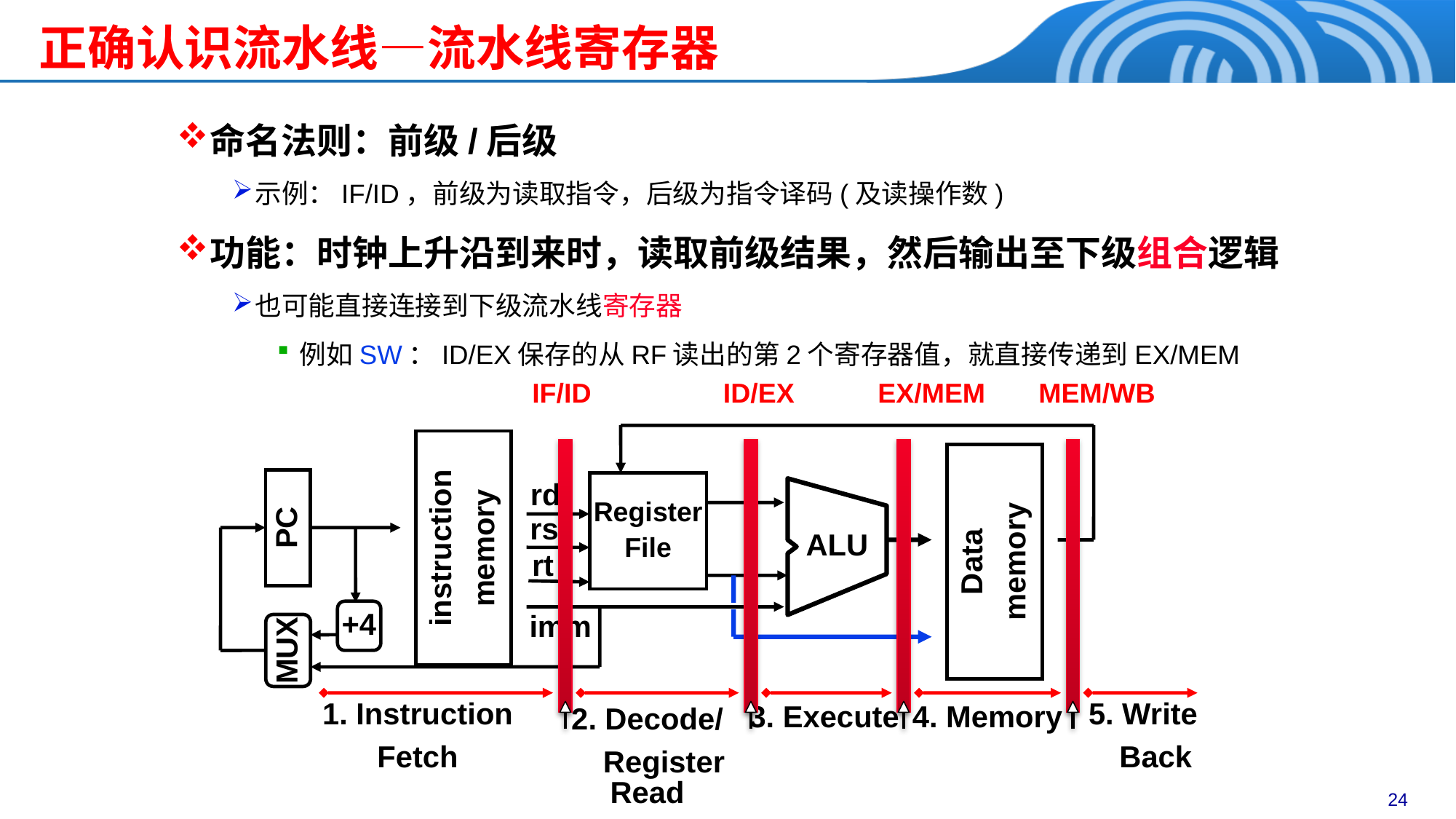

正确认识流水线—流水线寄存器
命名法则：前级/后级
示例：IF/ID，前级为读取指令，后级为指令译码(及读操作数)
功能：时钟上升沿到来时，读取前级结果，然后输出至下级组合逻辑
也可能直接连接到下级流水线寄存器
例如SW：ID/EX保存的从RF读出的第2个寄存器值，就直接传递到EX/MEM
IF/ID
ID/EX
EX/MEM
MEM/WB

Register
File
rd
ALU

instruction
memory

rs
PC

Data
memory

rt

+4

imm

MUX

1. Instruction
Fetch

3. Execute

4. Memory

5. Write
   Back

2. Decode/
    Register Read